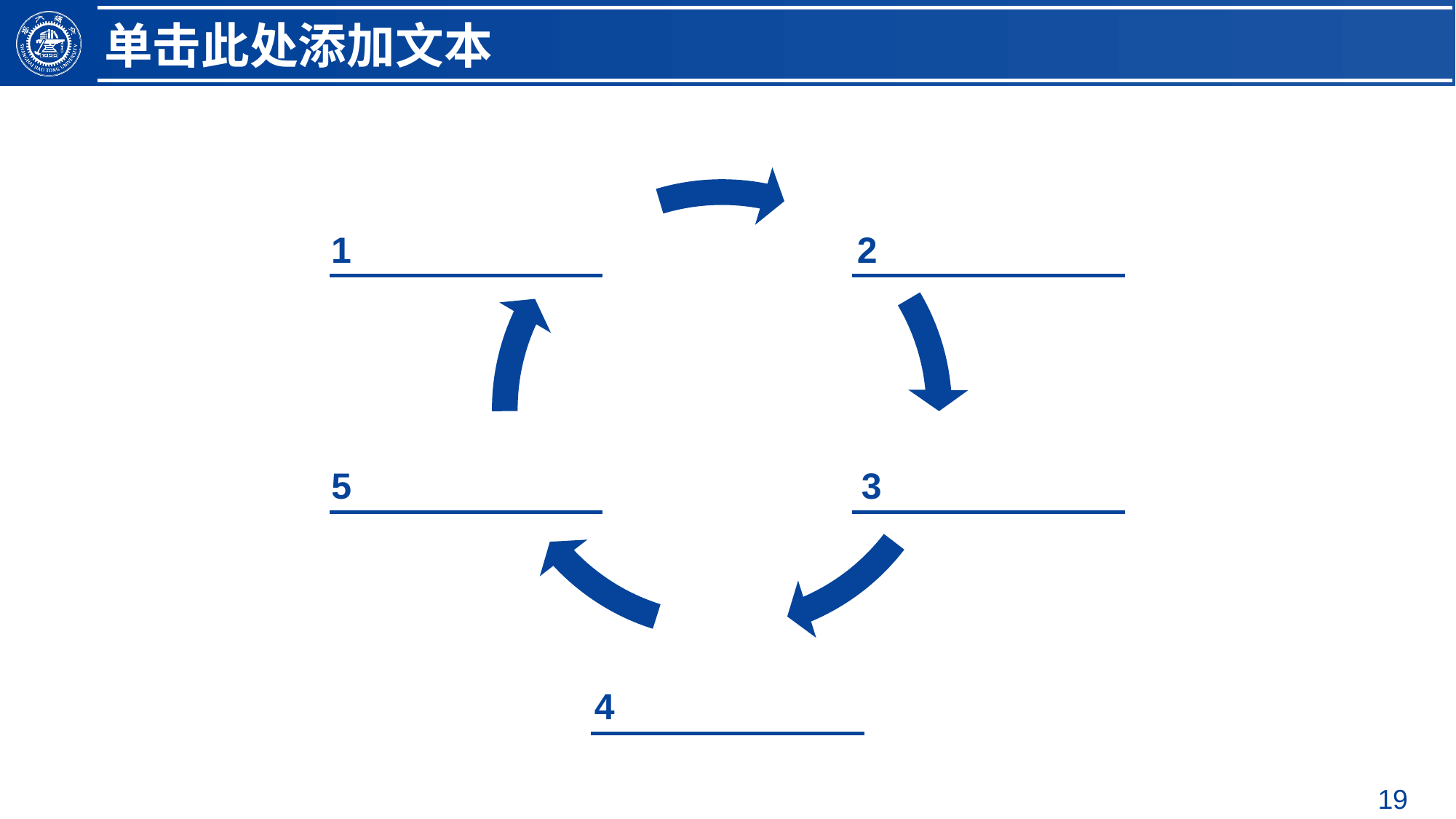

单击此处添加文本

1
2
3
5
4
19